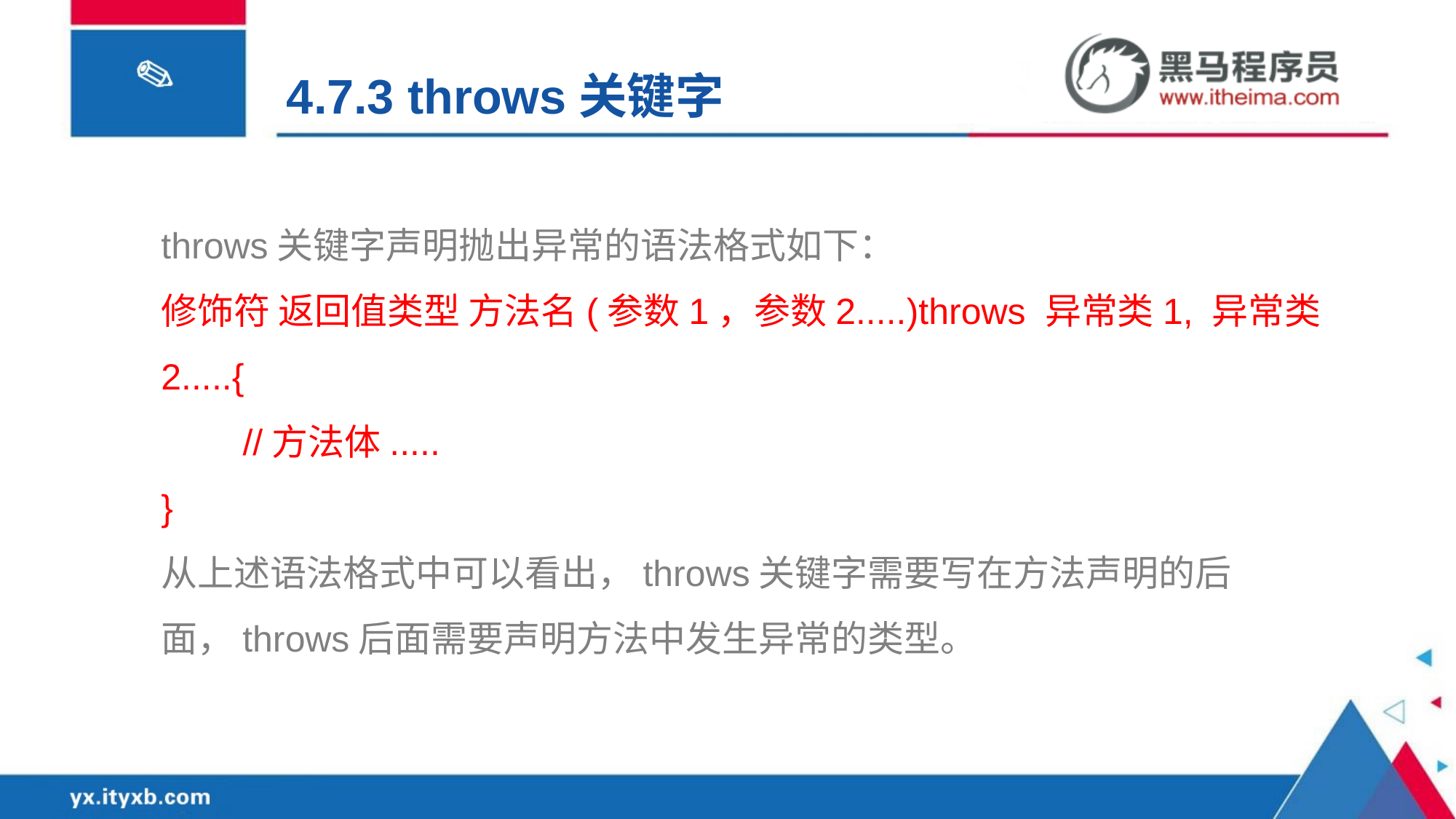

4.7.3 throws关键字
throws关键字声明抛出异常的语法格式如下：
修饰符 返回值类型 方法名(参数1，参数2.....)throws 异常类1, 异常类2.....{
        //方法体.....
}
从上述语法格式中可以看出，throws关键字需要写在方法声明的后面，throws后面需要声明方法中发生异常的类型。